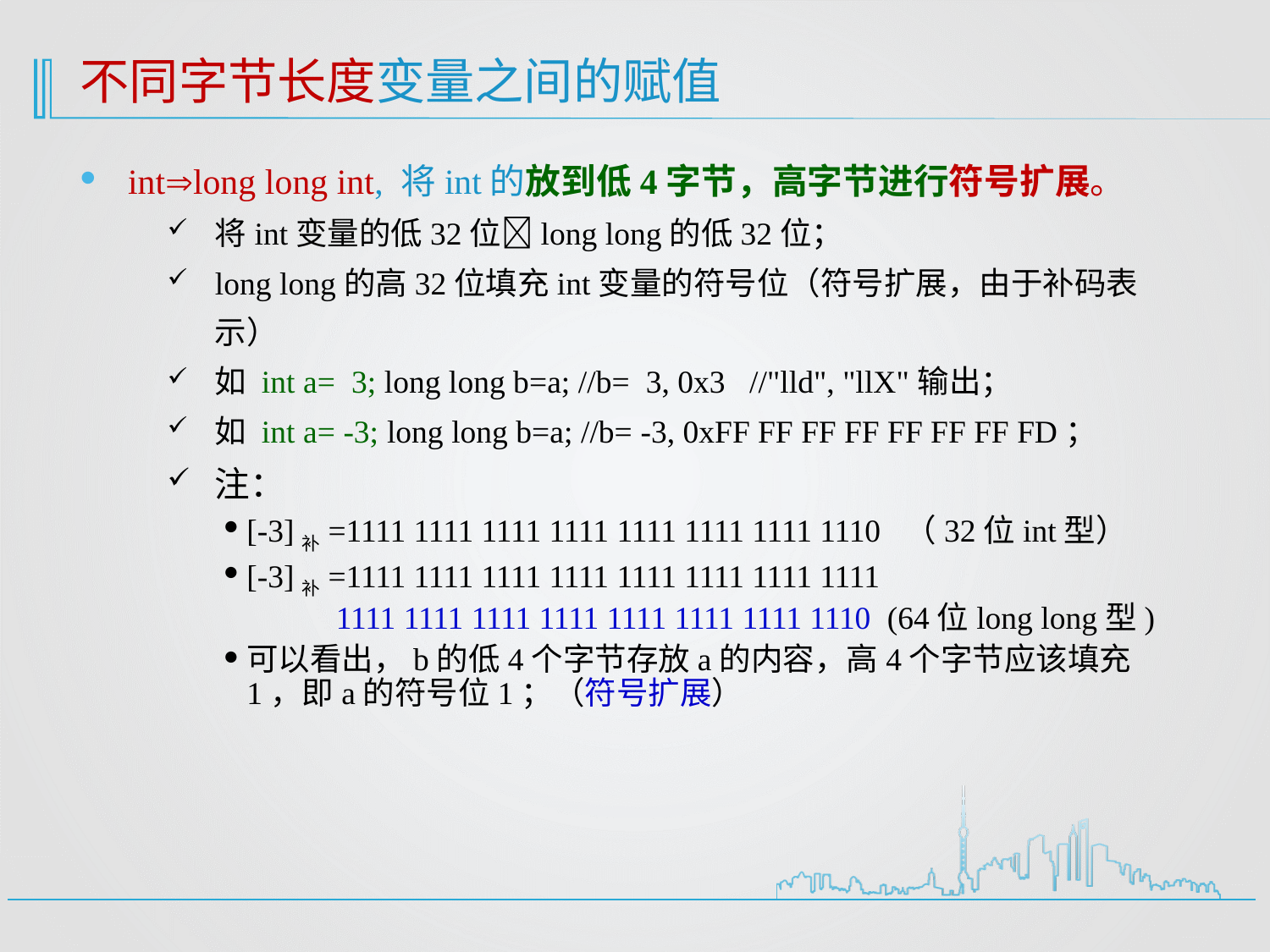

# 不同字节长度变量之间的赋值
int⇒long long int, 将int的放到低4字节，高字节进行符号扩展。
将int变量的低32位⇒long long的低32位；
long long的高32位填充int变量的符号位（符号扩展，由于补码表示）
如 int a=  3; long long b=a; //b=  3, 0x3   //"lld", "llX"输出；
如 int a= -3; long long b=a; //b= -3, 0xFF FF FF FF FF FF FF FD；
注：
[-3]补=1111 1111 1111 1111 1111 1111 1111 1110  （32位int型）
[-3]补=1111 1111 1111 1111 1111 1111 1111 1111
                 1111 1111 1111 1111 1111 1111 1111 1110  (64位long long型)
可以看出，b的低4个字节存放a的内容，高4个字节应该填充1，即a的符号位1；（符号扩展）